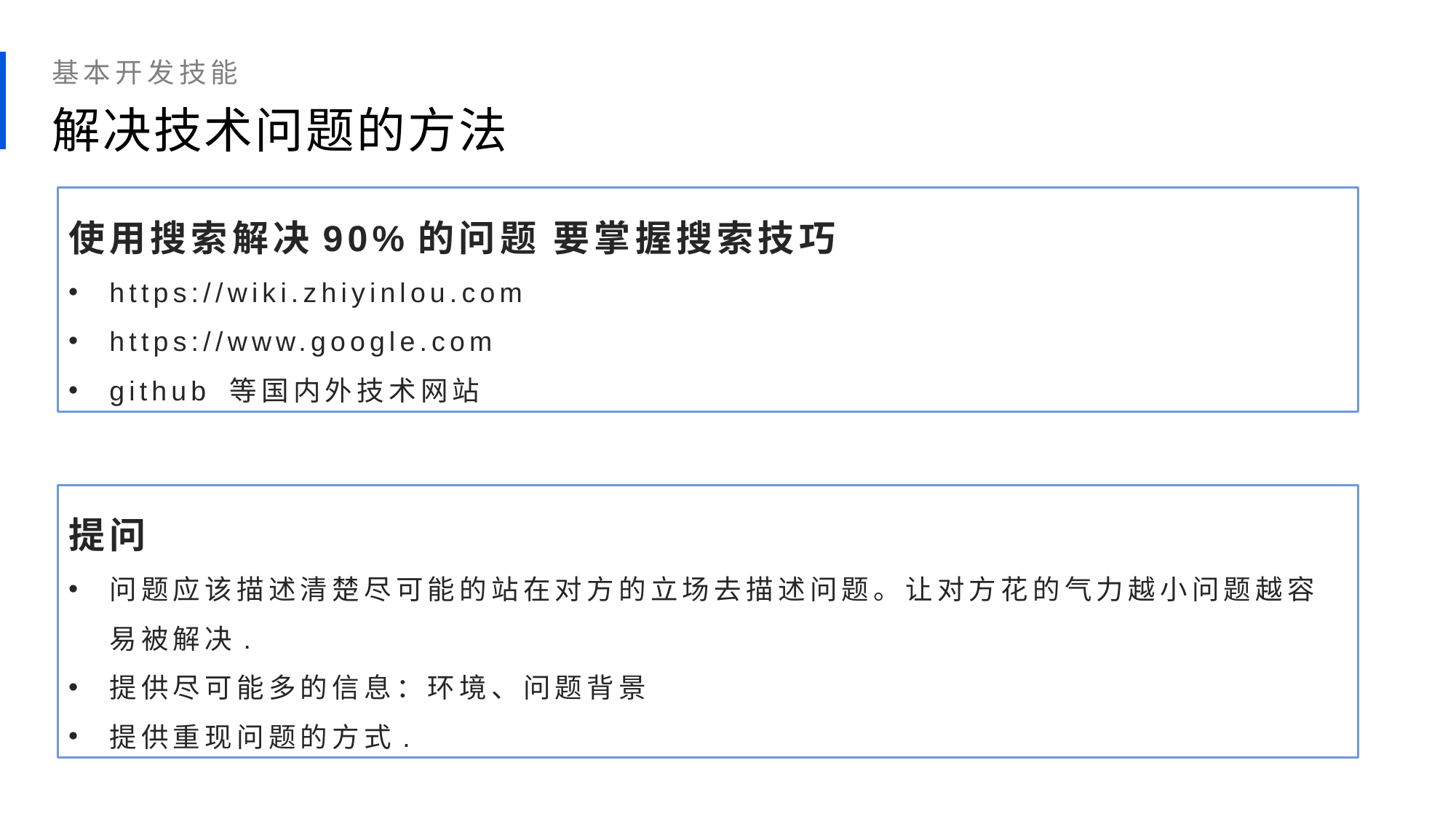

基本开发技能

解决技术问题的方法
使用搜索解决90%的问题 要掌握搜索技巧
https://wiki.zhiyinlou.com
https://www.google.com
github 等国内外技术网站
提问
问题应该描述清楚尽可能的站在对方的立场去描述问题。让对方花的气力越小问题越容易被解决.
提供尽可能多的信息：环境、问题背景
提供重现问题的方式.